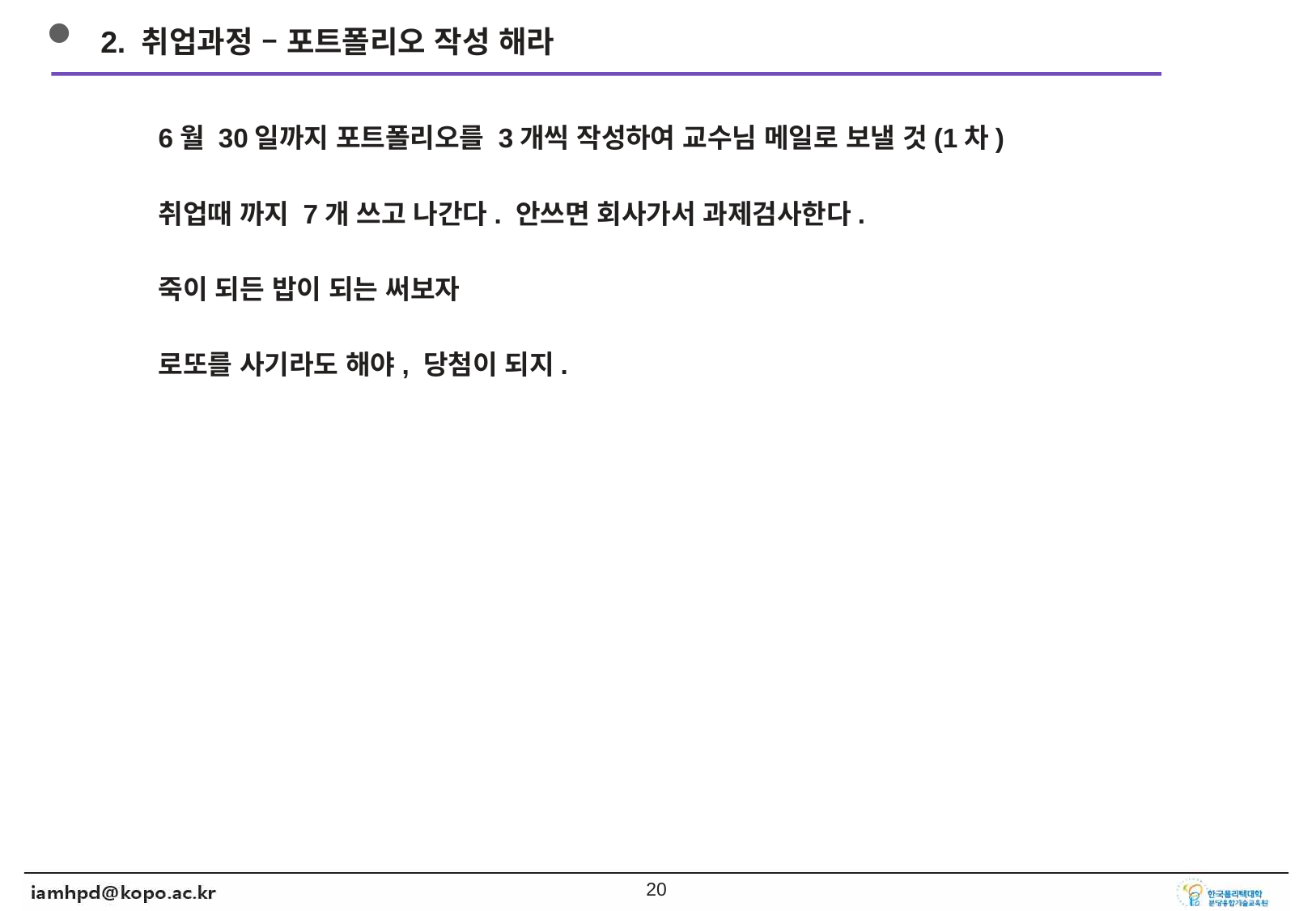

2. 취업과정 – 포트폴리오 작성 해라
6월 30일까지 포트폴리오를 3개씩 작성하여 교수님 메일로 보낼 것(1차)

취업때 까지 7개 쓰고 나간다. 안쓰면 회사가서 과제검사한다.

죽이 되든 밥이 되는 써보자

로또를 사기라도 해야, 당첨이 되지.
20